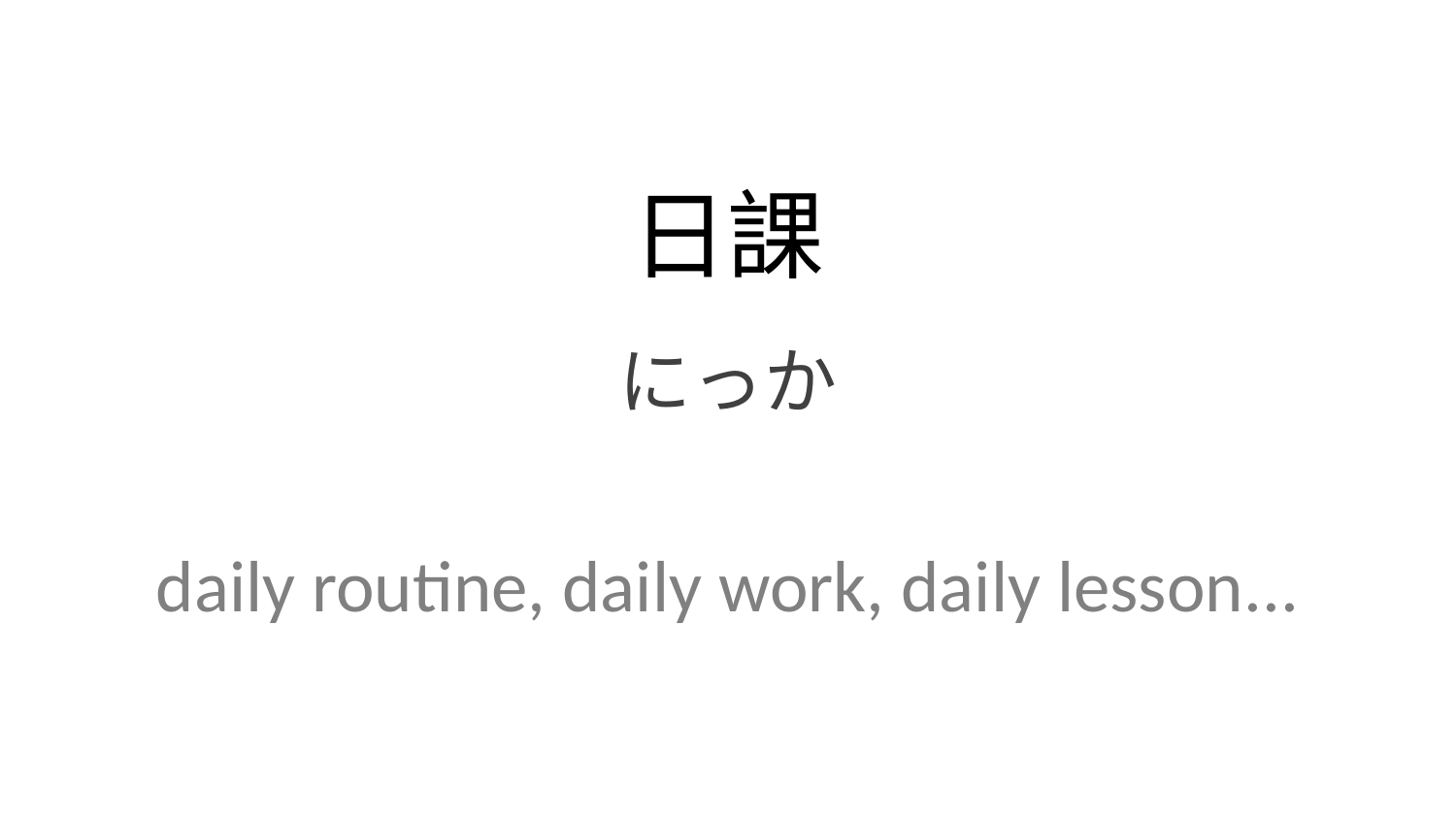

日課

にっか
daily routine, daily work, daily lesson...